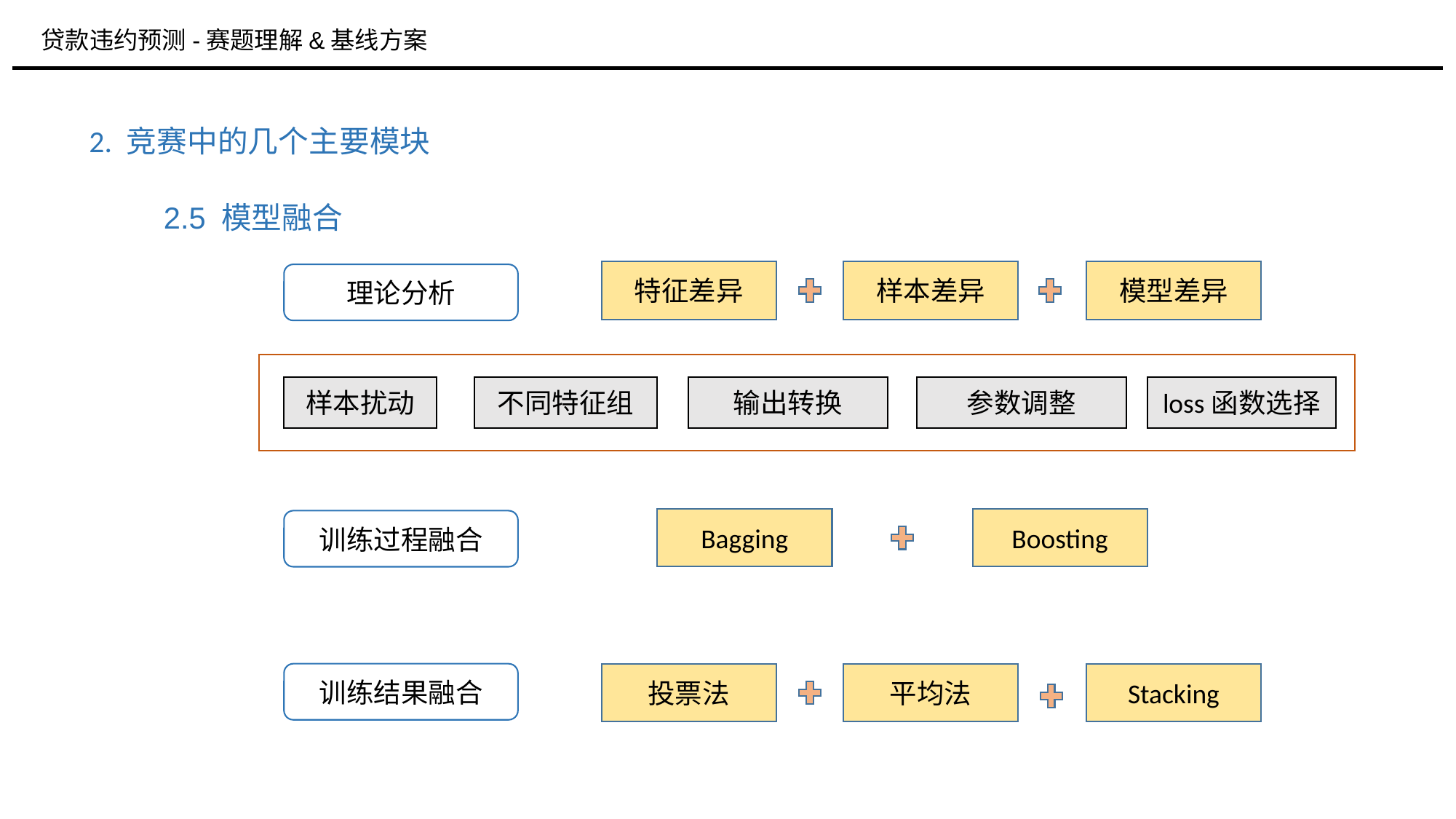

贷款违约预测-赛题理解&基线方案
2. 竞赛中的几个主要模块
2.5 模型融合
特征差异
样本差异
模型差异
理论分析

样本扰动
不同特征组
输出转换
参数调整
loss函数选择
Bagging
Boosting
训练过程融合

训练结果融合
投票法
平均法
Stacking